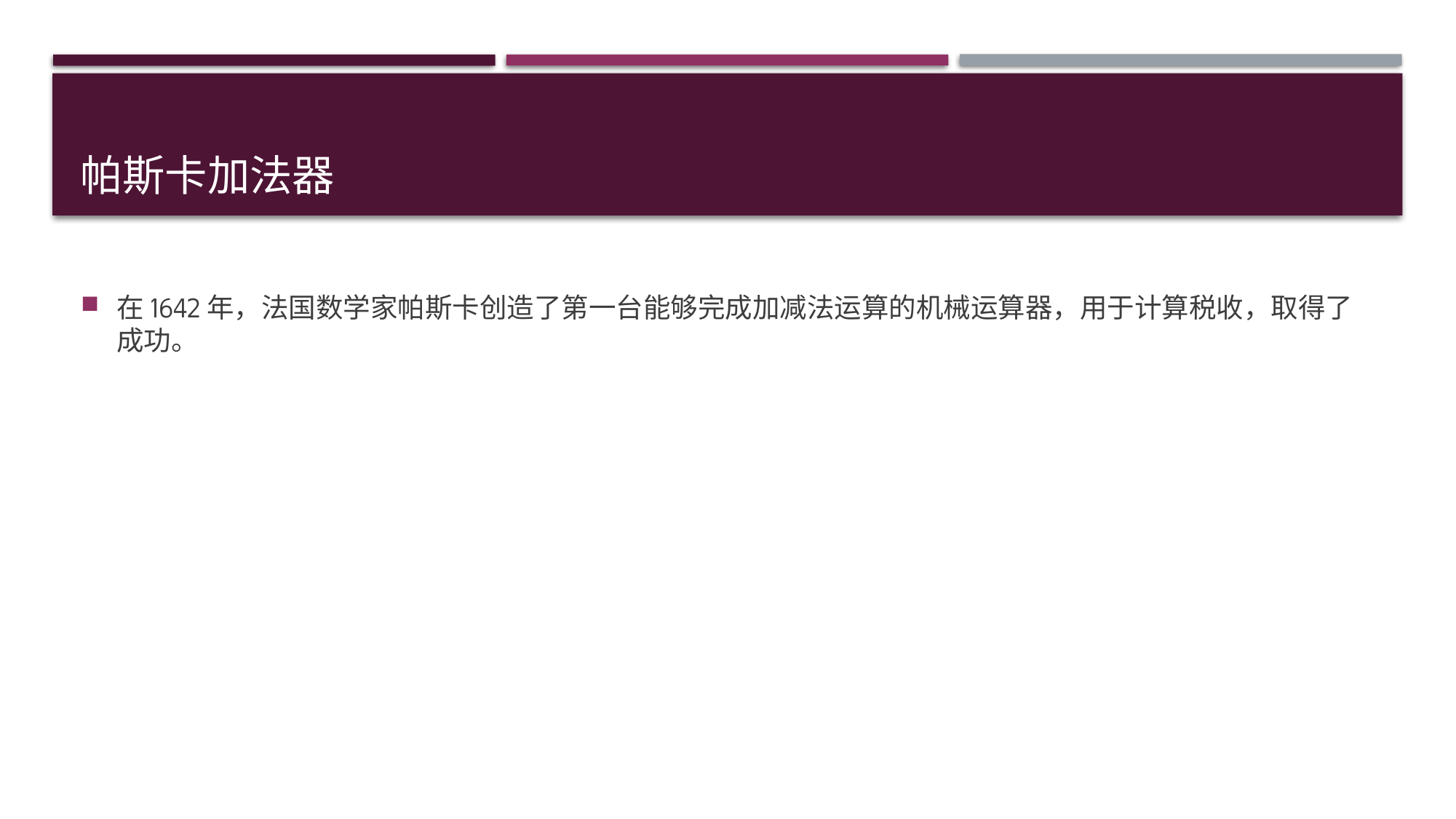

# 帕斯卡加法器
在1642年，法国数学家帕斯卡创造了第一台能够完成加减法运算的机械运算器，用于计算税收，取得了成功。